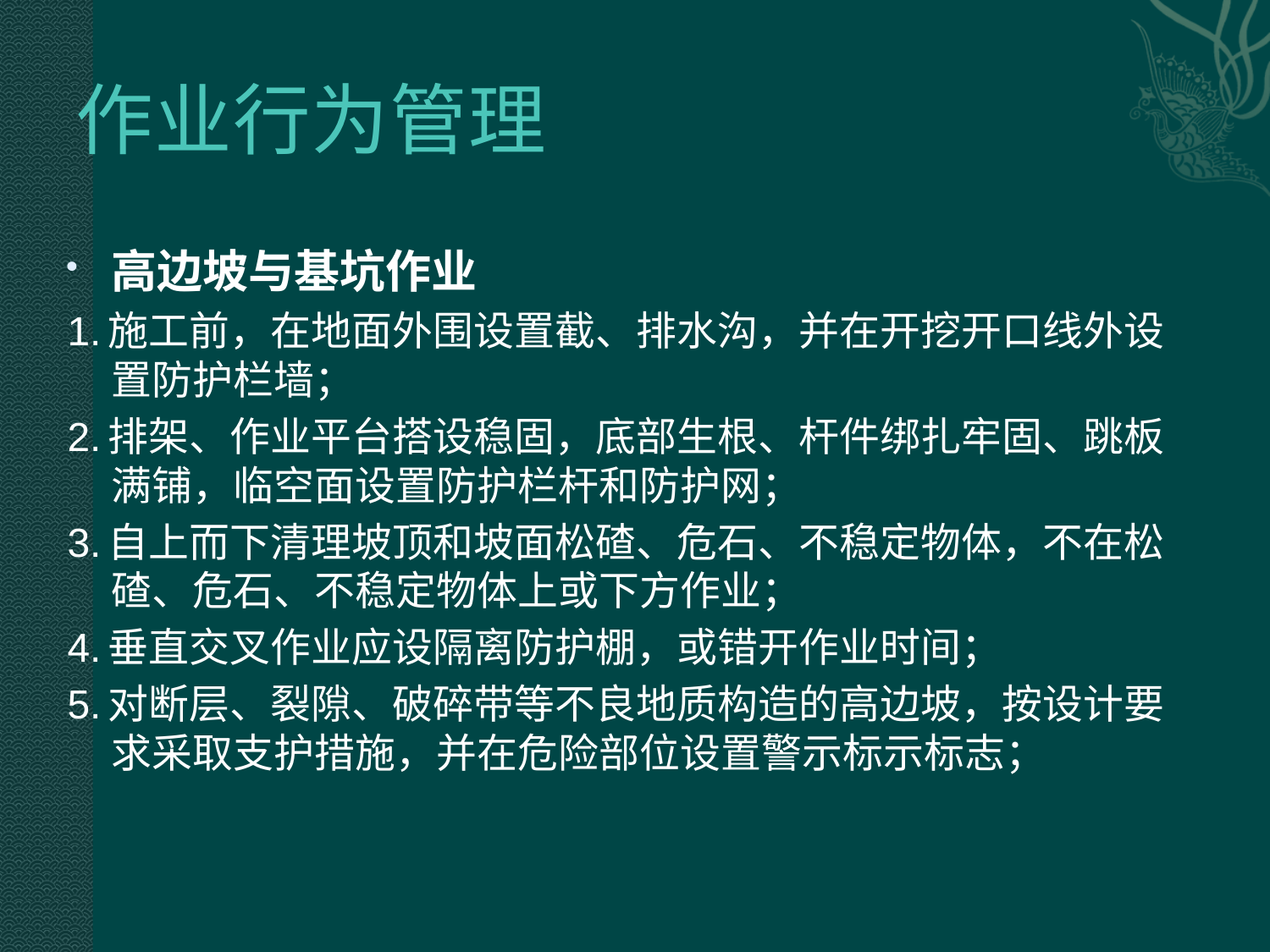

# 作业行为管理
高边坡与基坑作业
1.施工前，在地面外围设置截、排水沟，并在开挖开口线外设置防护栏墙；
2.排架、作业平台搭设稳固，底部生根、杆件绑扎牢固、跳板满铺，临空面设置防护栏杆和防护网；
3.自上而下清理坡顶和坡面松碴、危石、不稳定物体，不在松碴、危石、不稳定物体上或下方作业；
4.垂直交叉作业应设隔离防护棚，或错开作业时间；
5.对断层、裂隙、破碎带等不良地质构造的高边坡，按设计要求采取支护措施，并在危险部位设置警示标示标志；